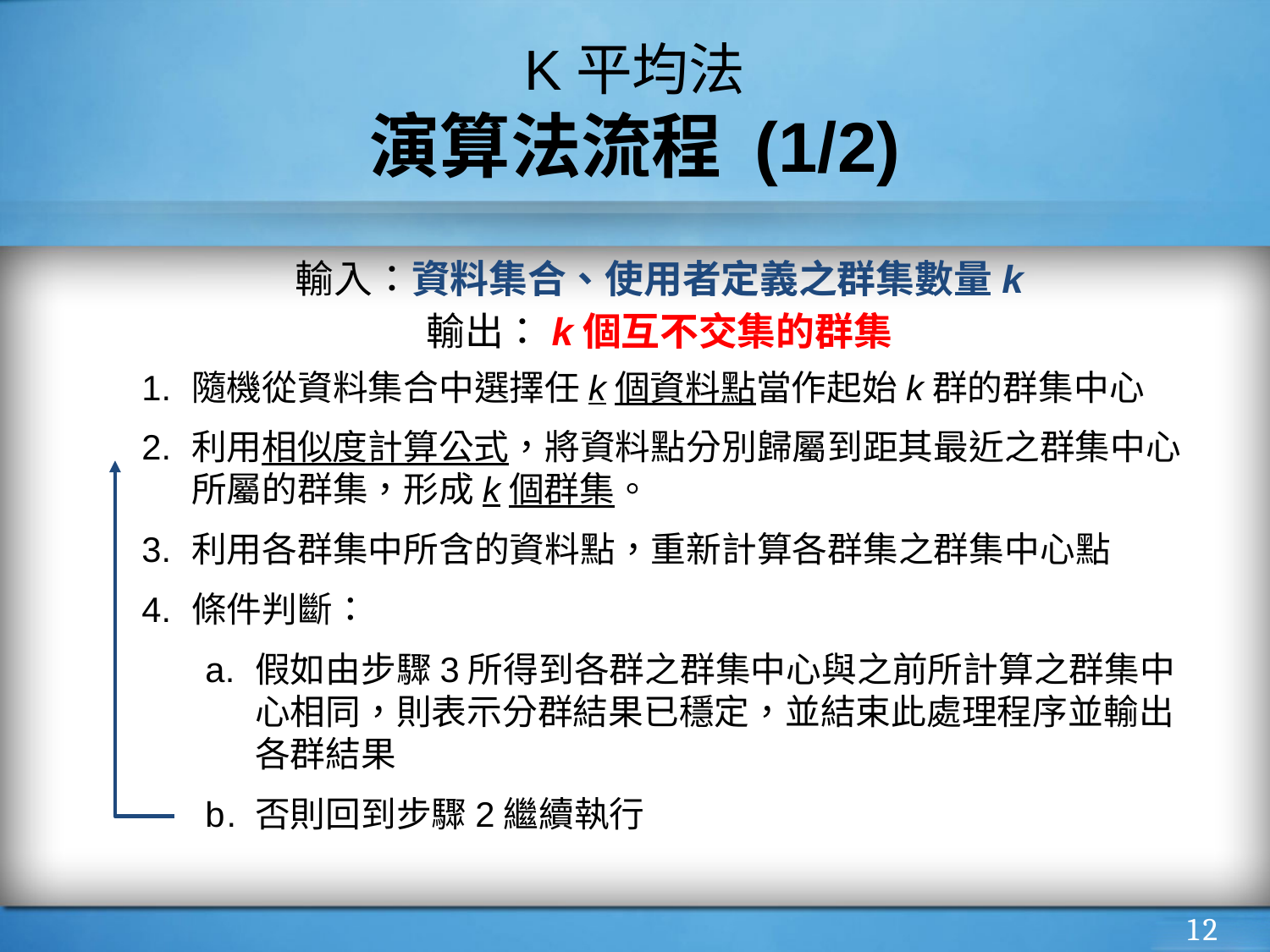

# K平均法
演算法流程 (1/2)
輸入：資料集合、使用者定義之群集數量k
輸出：k個互不交集的群集
隨機從資料集合中選擇任k個資料點當作起始k群的群集中心
利用相似度計算公式，將資料點分別歸屬到距其最近之群集中心所屬的群集，形成k個群集。
利用各群集中所含的資料點，重新計算各群集之群集中心點
條件判斷：
假如由步驟3所得到各群之群集中心與之前所計算之群集中心相同，則表示分群結果已穩定，並結束此處理程序並輸出各群結果
否則回到步驟2繼續執行

12